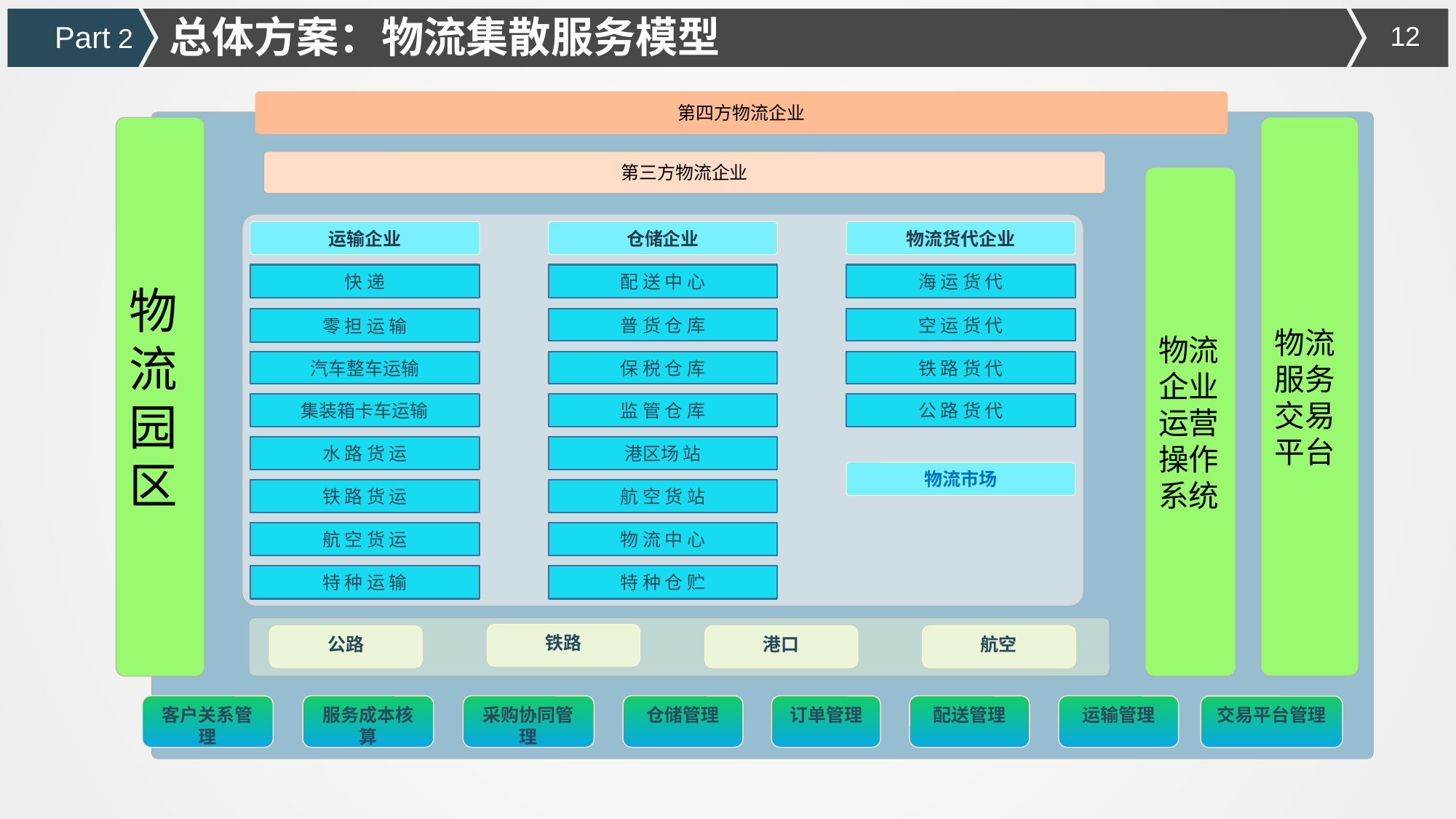

总体方案：物流集散服务模型
Part 2
第四方物流企业

物流
服务
交易
平台
物
流
园
区
第三方物流企业
物流
企业
运营
操作
系统

运输企业
仓储企业
物流货代企业
快 递
配 送 中 心
海 运 货 代
普 货 仓 库
空 运 货 代
零 担 运 输
汽车整车运输
保 税 仓 库
铁 路 货 代
集装箱卡车运输
监 管 仓 库
公 路 货 代
水 路 货 运
港区场 站
物流市场
铁 路 货 运
航 空 货 站
航 空 货 运
物 流 中 心
特 种 运 输
特 种 仓 贮

铁路
公路
港口
航空
客户关系管理
服务成本核算
采购协同管理
仓储管理
订单管理
配送管理
运输管理
交易平台管理